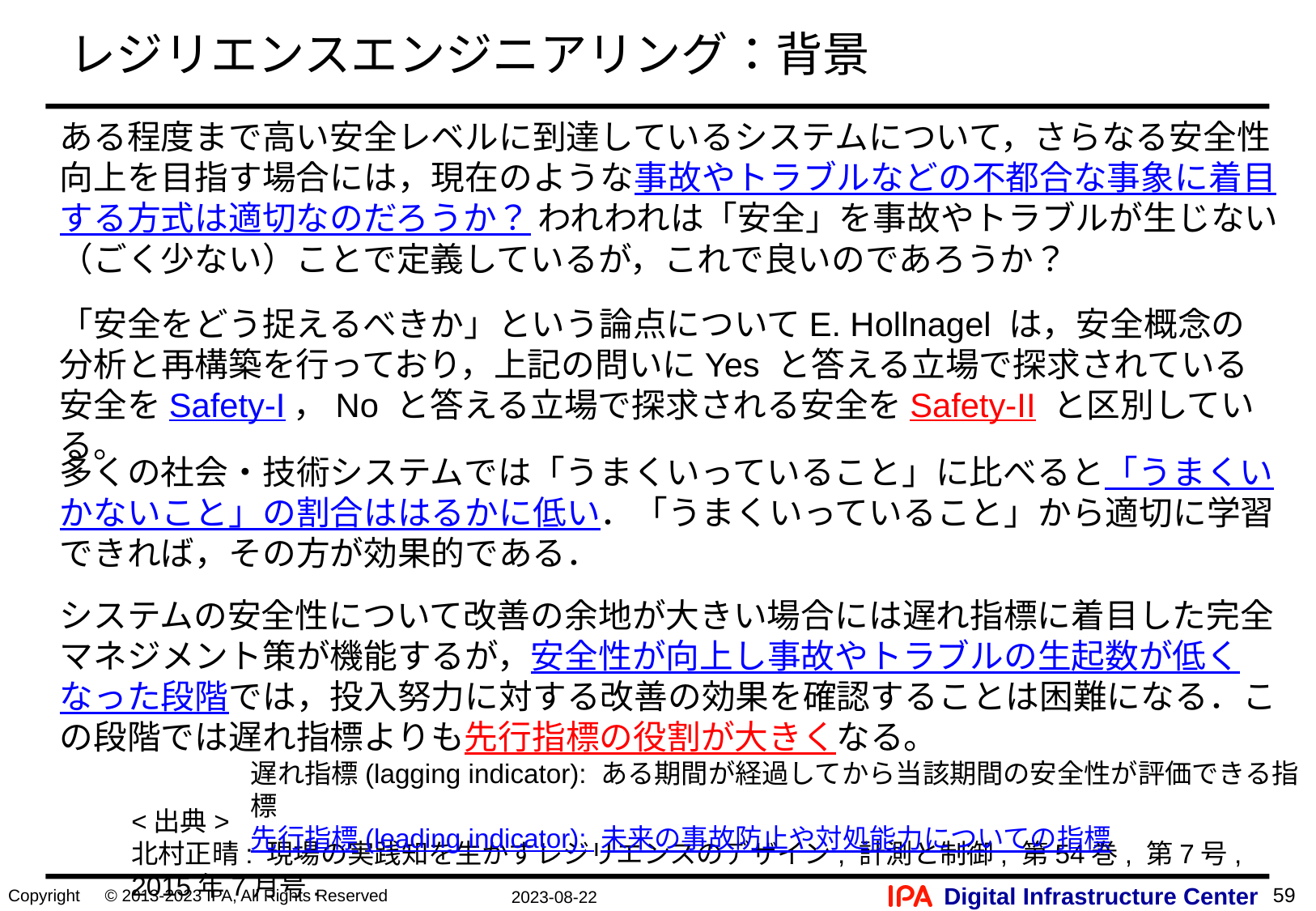

# レジリエンスエンジニアリング：背景
ある程度まで高い安全レベルに到達しているシステムについて，さらなる安全性向上を目指す場合には，現在のような事故やトラブルなどの不都合な事象に着目する方式は適切なのだろうか？ われわれは「安全」を事故やトラブルが生じない（ごく少ない）ことで定義しているが，これで良いのであろうか？
「安全をどう捉えるべきか」という論点についてE. Hollnagel は，安全概念の分析と再構築を行っており，上記の問いにYes と答える立場で探求されている安全をSafety-I，No と答える立場で探求される安全をSafety-II と区別している。
多くの社会・技術システムでは「うまくいっていること」に比べると「うまくいかないこと」の割合ははるかに低い．「うまくいっていること」から適切に学習できれば，その方が効果的である．
システムの安全性について改善の余地が大きい場合には遅れ指標に着目した完全マネジメント策が機能するが，安全性が向上し事故やトラブルの生起数が低くなった段階では，投入努力に対する改善の効果を確認することは困難になる．この段階では遅れ指標よりも先行指標の役割が大きくなる。
遅れ指標(lagging indicator): ある期間が経過してから当該期間の安全性が評価できる指標
先行指標(leading indicator): 未来の事故防止や対処能力についての指標
<出典>
北村正晴: 現場の実践知を生かすレジリエンスのデザイン, 計測と制御, 第54巻, 第7号, 2015年7月号.